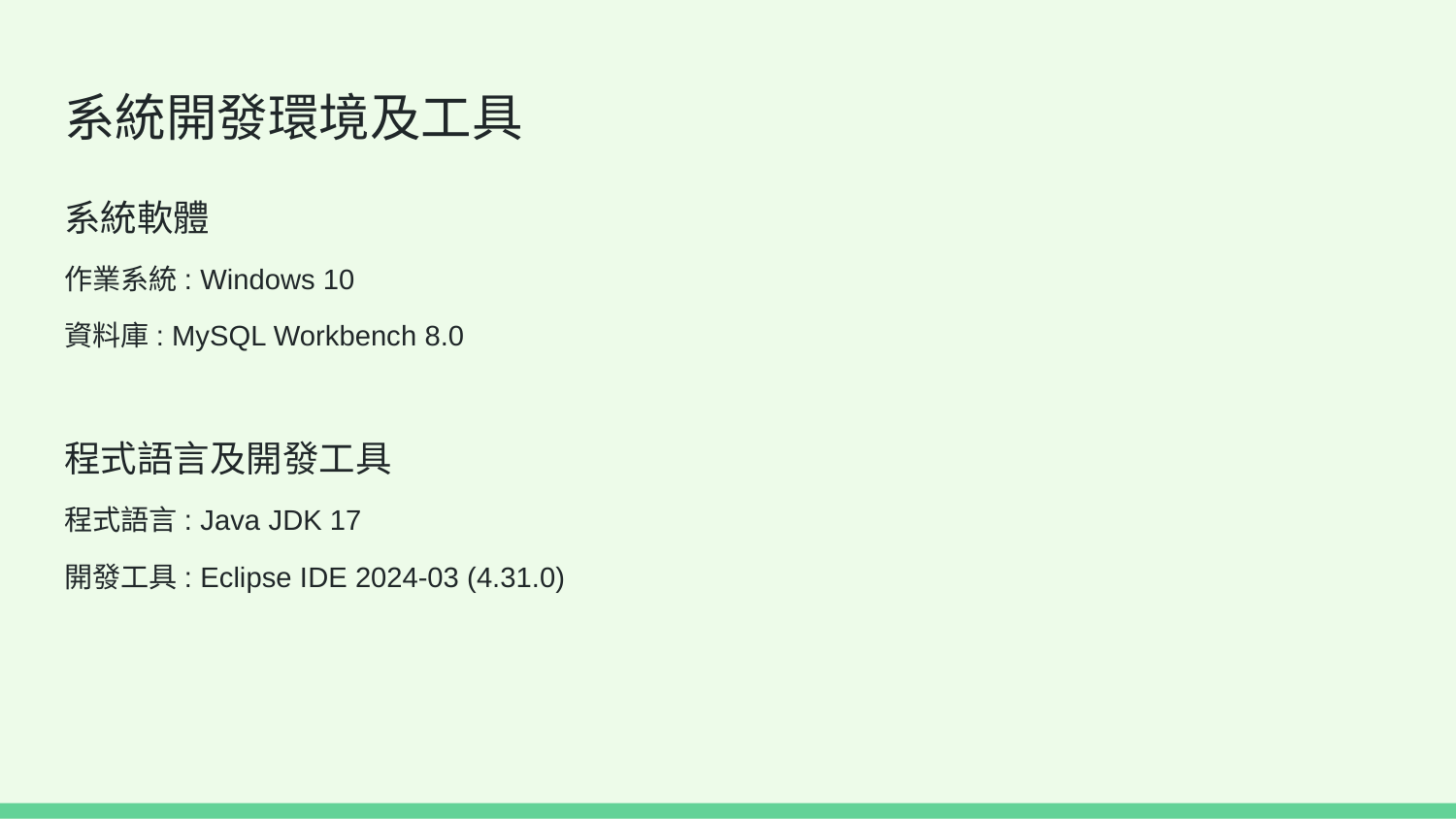

# 系統開發環境及工具
系統軟體
作業系統: Windows 10
資料庫: MySQL Workbench 8.0

程式語言及開發工具
程式語言: Java JDK 17
開發工具: Eclipse IDE 2024-03 (4.31.0)